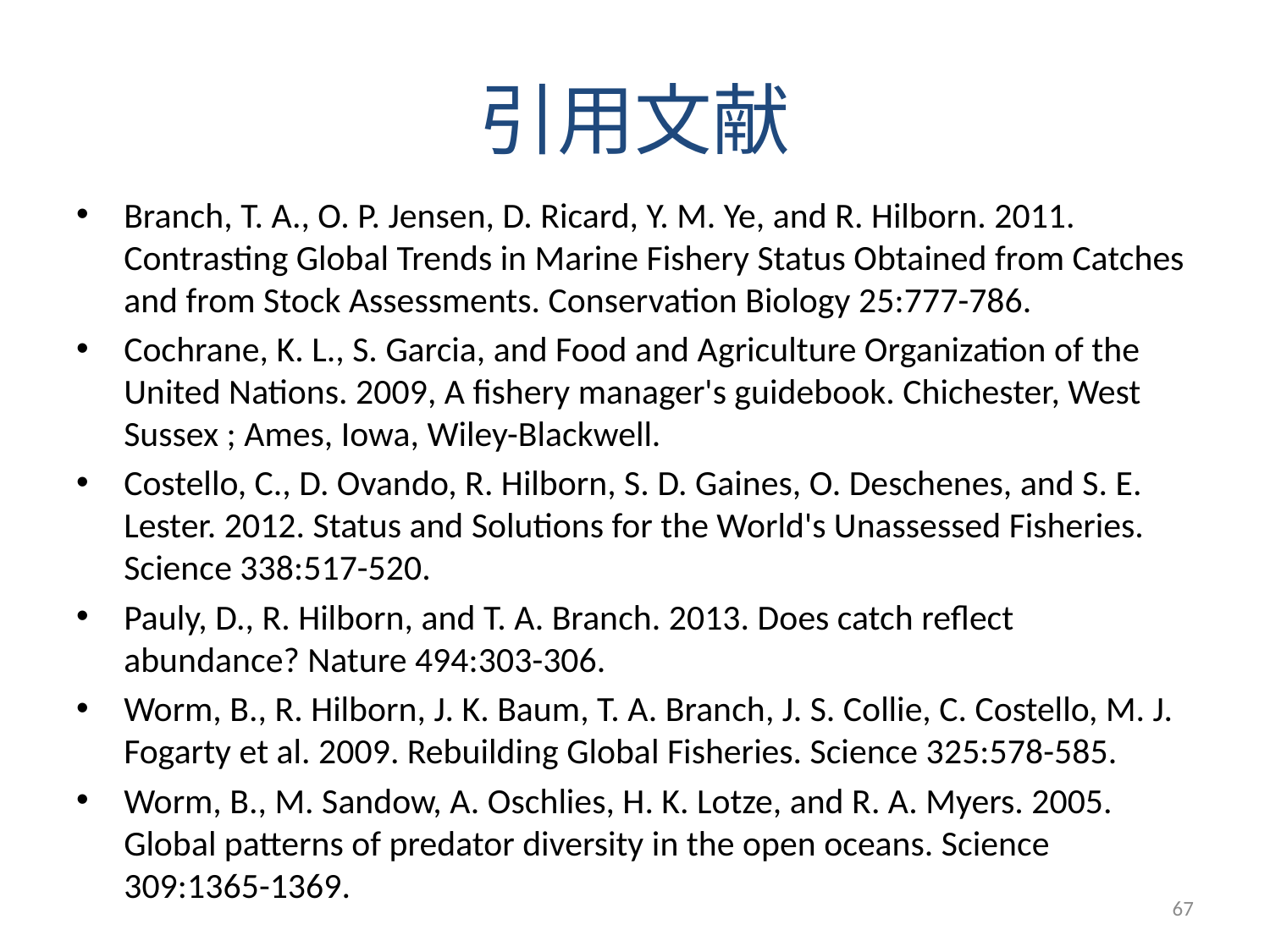

# 引用文献
Branch, T. A., O. P. Jensen, D. Ricard, Y. M. Ye, and R. Hilborn. 2011. Contrasting Global Trends in Marine Fishery Status Obtained from Catches and from Stock Assessments. Conservation Biology 25:777-786.
Cochrane, K. L., S. Garcia, and Food and Agriculture Organization of the United Nations. 2009, A fishery manager's guidebook. Chichester, West Sussex ; Ames, Iowa, Wiley-Blackwell.
Costello, C., D. Ovando, R. Hilborn, S. D. Gaines, O. Deschenes, and S. E. Lester. 2012. Status and Solutions for the World's Unassessed Fisheries. Science 338:517-520.
Pauly, D., R. Hilborn, and T. A. Branch. 2013. Does catch reflect abundance? Nature 494:303-306.
Worm, B., R. Hilborn, J. K. Baum, T. A. Branch, J. S. Collie, C. Costello, M. J. Fogarty et al. 2009. Rebuilding Global Fisheries. Science 325:578-585.
Worm, B., M. Sandow, A. Oschlies, H. K. Lotze, and R. A. Myers. 2005. Global patterns of predator diversity in the open oceans. Science 309:1365-1369.
67